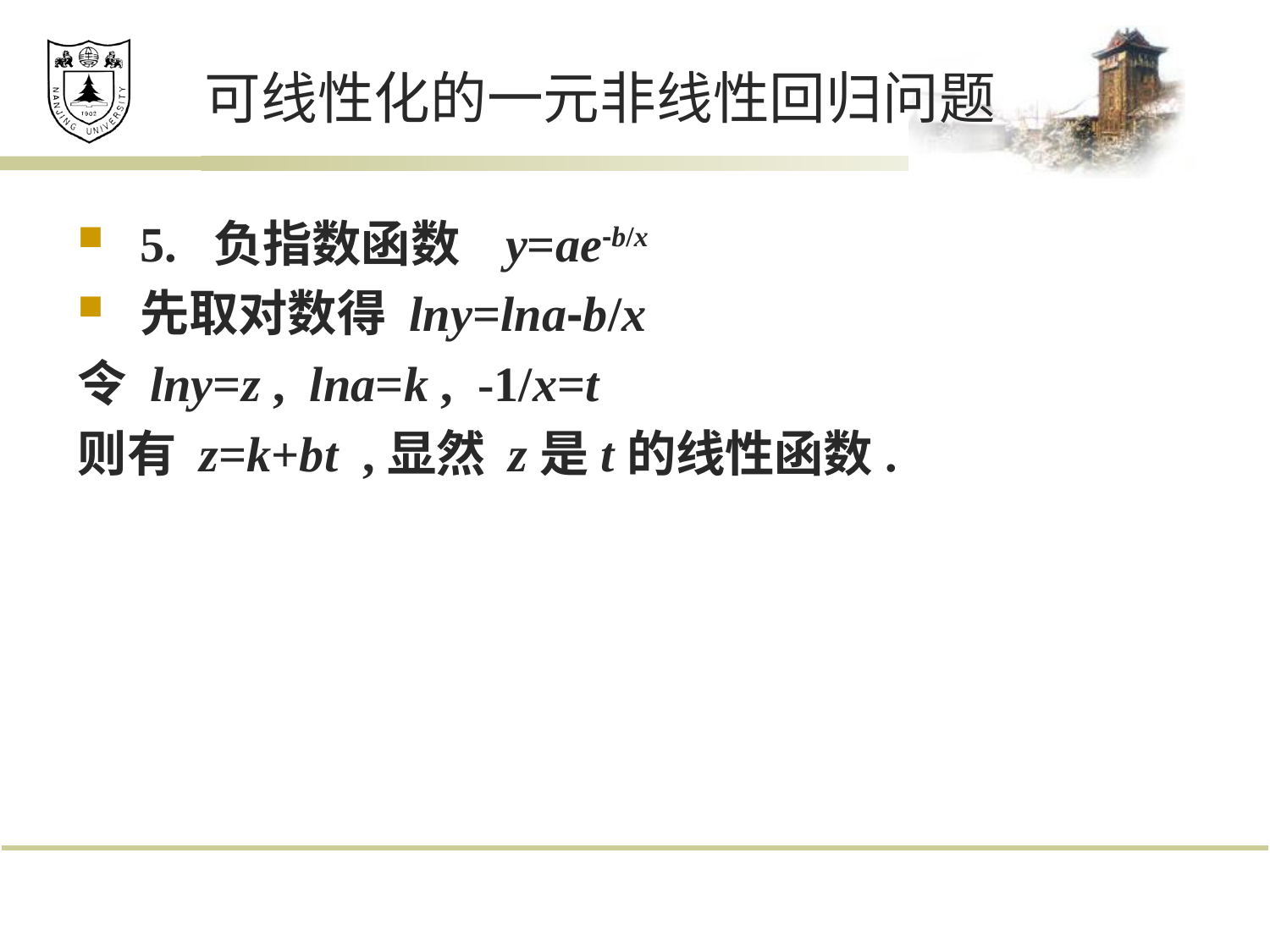

# 可线性化的一元非线性回归问题
5.  负指数函数   y=ae-b/x
先取对数得 lny=lna-b/x
令 lny=z ,  lna=k ,  -1/x=t
则有 z=k+bt  ,显然 z是t的线性函数.